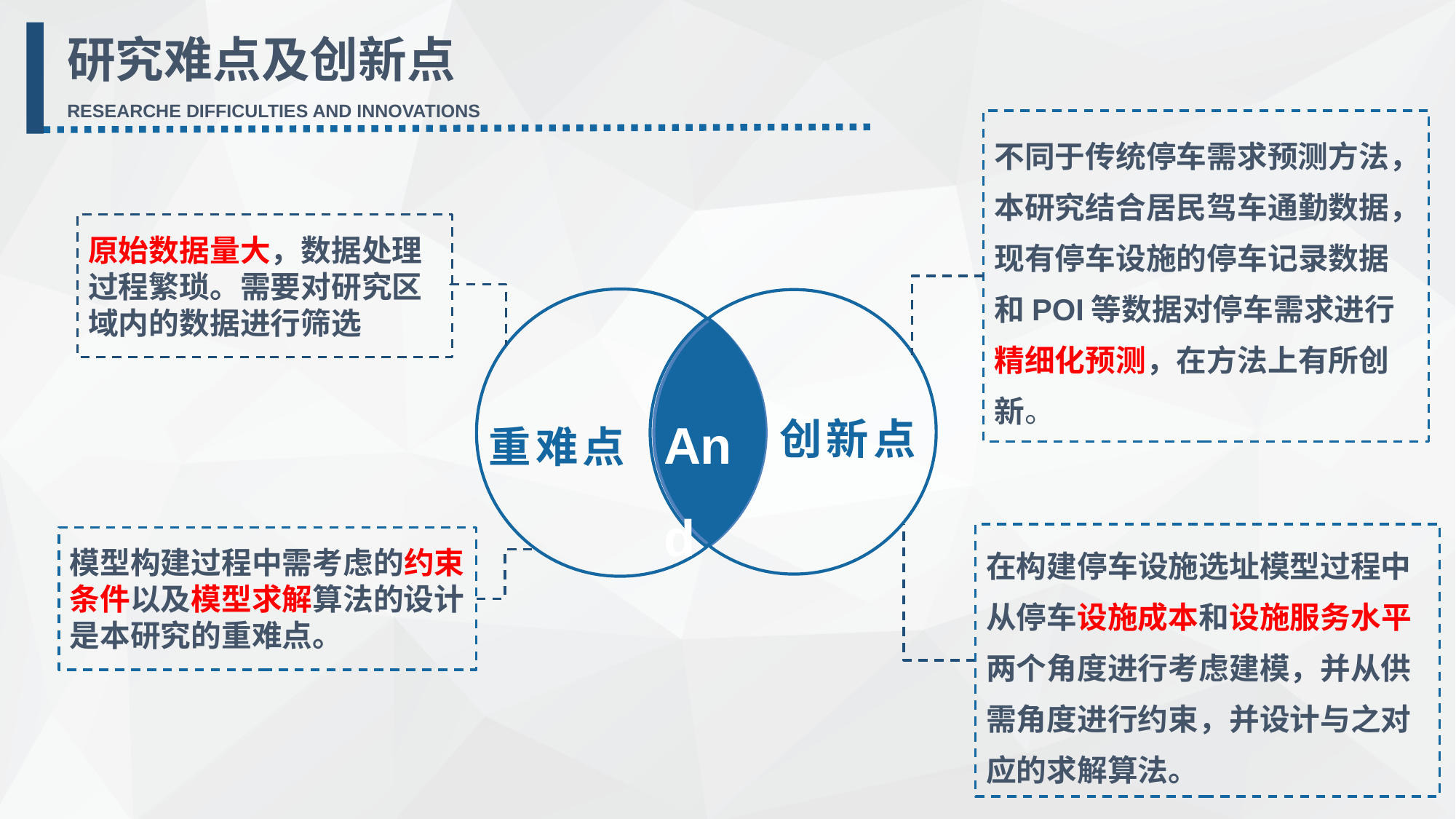

研究难点及创新点
RESEARCHE DIFFICULTIES AND INNOVATIONS
不同于传统停车需求预测方法，本研究结合居民驾车通勤数据，现有停车设施的停车记录数据和POI等数据对停车需求进行精细化预测，在方法上有所创新。
原始数据量大，数据处理过程繁琐。需要对研究区域内的数据进行筛选

And
创新点
重难点
在构建停车设施选址模型过程中从停车设施成本和设施服务水平两个角度进行考虑建模，并从供需角度进行约束，并设计与之对应的求解算法。
模型构建过程中需考虑的约束条件以及模型求解算法的设计是本研究的重难点。